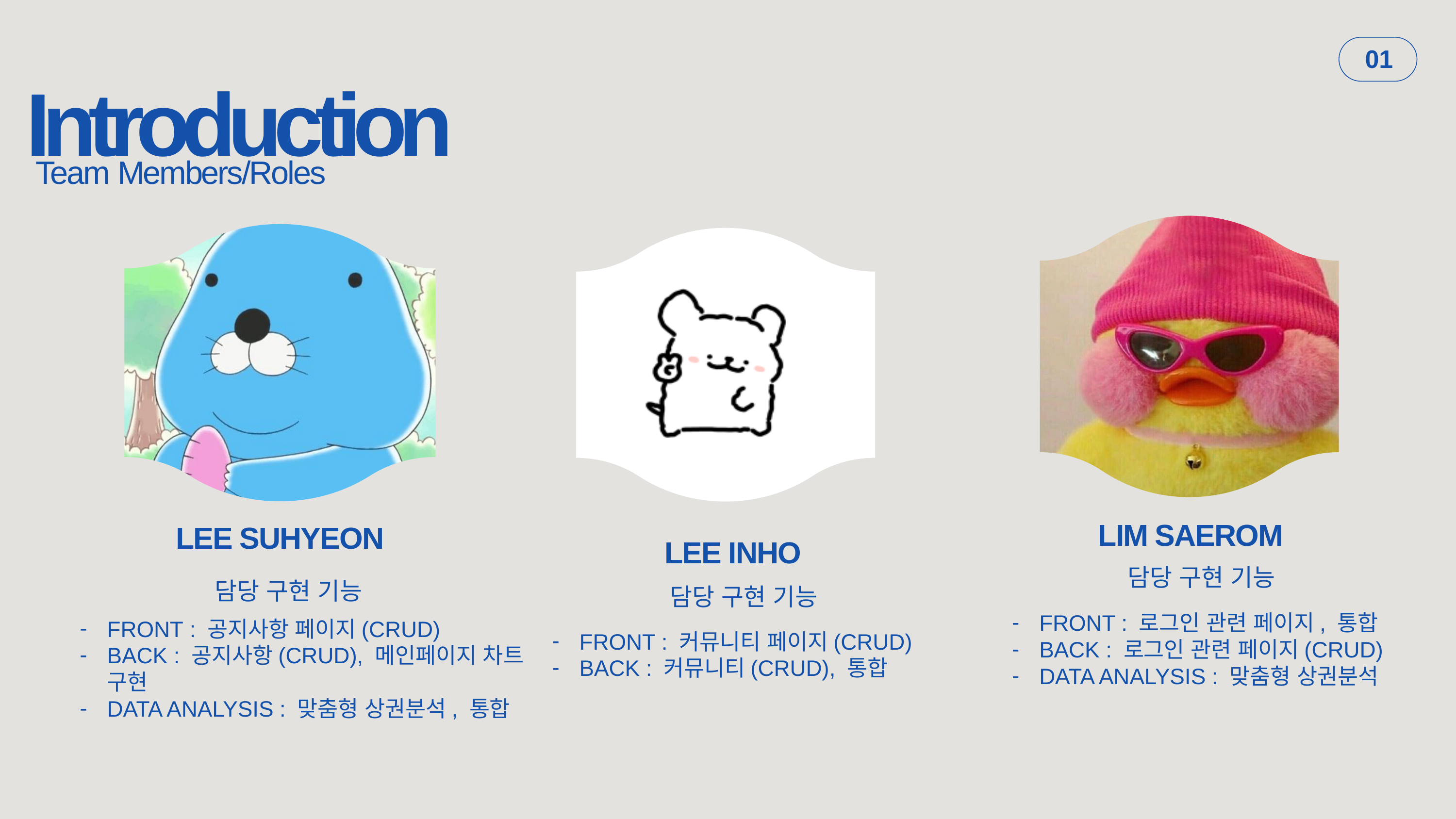

Introduction
01
Team Members/Roles

LIM SAEROM
LEE SUHYEON
LEE INHO
FRONT : 커뮤니티 페이지(CRUD)
BACK : 커뮤니티(CRUD), 통합
담당 구현 기능
담당 구현 기능

담당 구현 기능
FRONT : 로그인 관련 페이지, 통합
BACK : 로그인 관련 페이지(CRUD)
DATA ANALYSIS : 맞춤형 상권분석
FRONT : 공지사항 페이지(CRUD)
BACK : 공지사항(CRUD), 메인페이지 차트 구현
DATA ANALYSIS : 맞춤형 상권분석, 통합